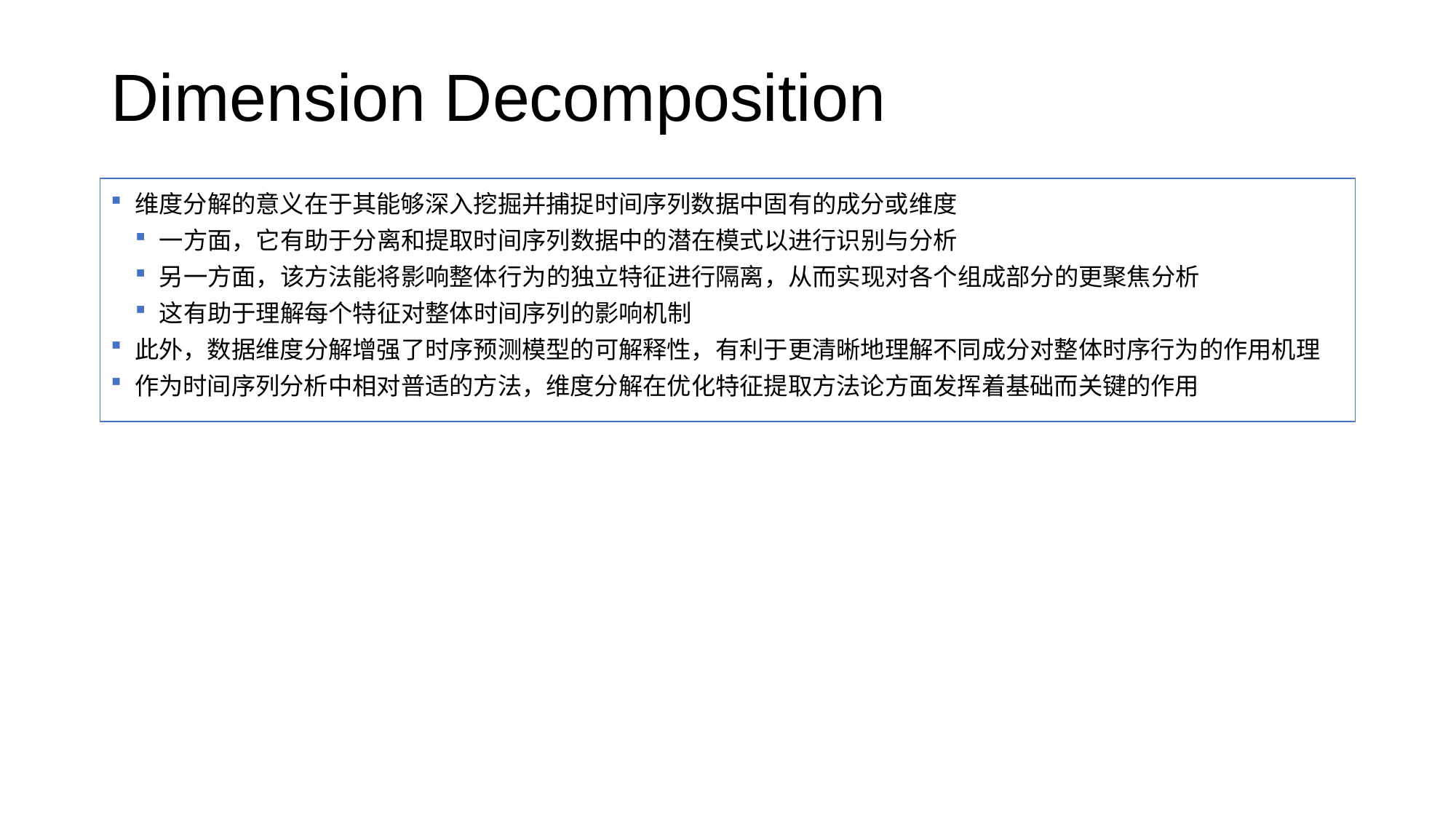

# Dimension Decomposition
维度分解的意义在于其能够深入挖掘并捕捉时间序列数据中固有的成分或维度
一方面，它有助于分离和提取时间序列数据中的潜在模式以进行识别与分析
另一方面，该方法能将影响整体行为的独立特征进行隔离，从而实现对各个组成部分的更聚焦分析
这有助于理解每个特征对整体时间序列的影响机制
此外，数据维度分解增强了时序预测模型的可解释性，有利于更清晰地理解不同成分对整体时序行为的作用机理
作为时间序列分析中相对普适的方法，维度分解在优化特征提取方法论方面发挥着基础而关键的作用